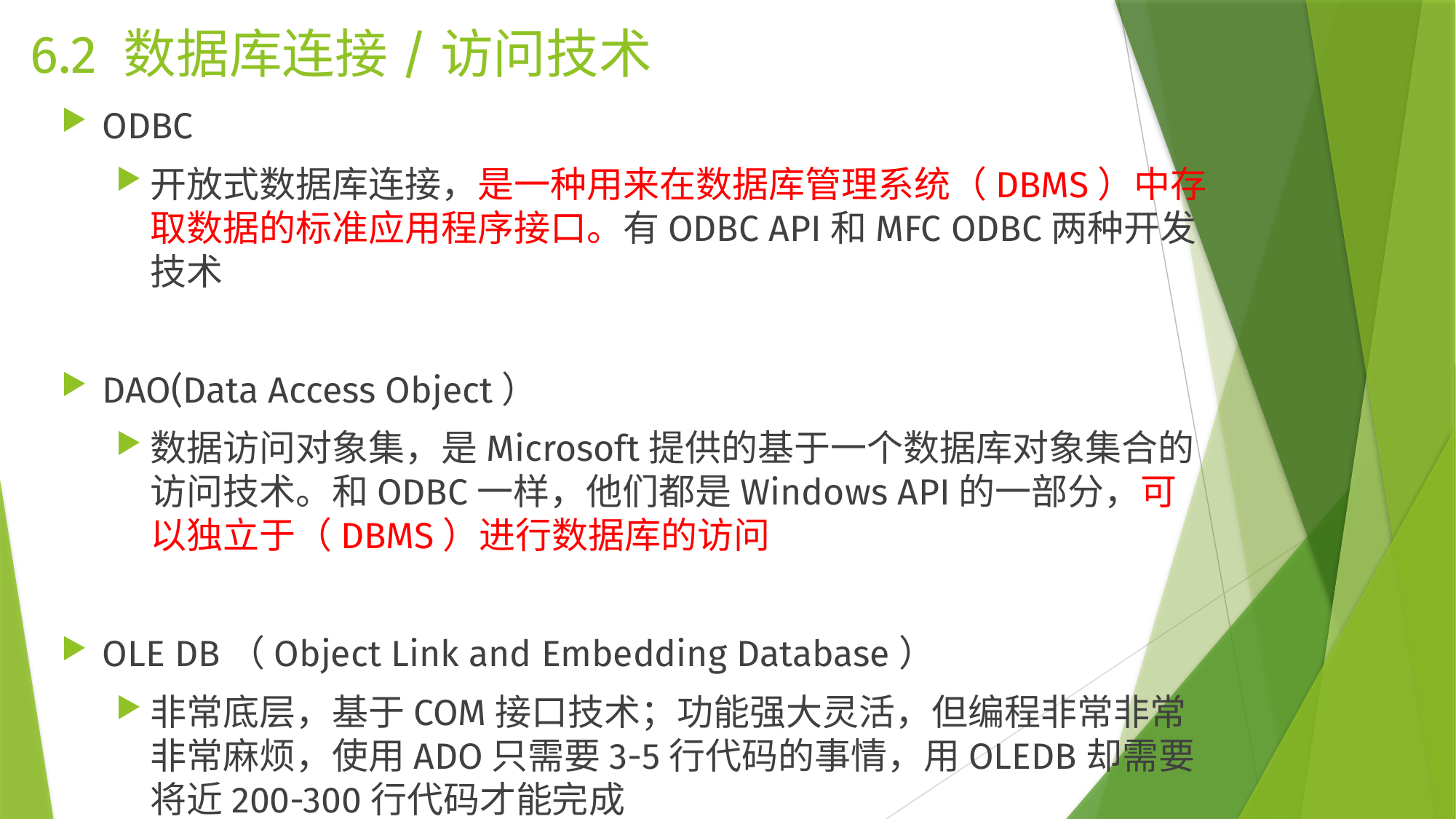

# 6.2 数据库连接/访问技术
ODBC
开放式数据库连接，是一种用来在数据库管理系统（DBMS）中存取数据的标准应用程序接口。有ODBC API和MFC ODBC两种开发技术

DAO(Data Access Object）
数据访问对象集，是Microsoft提供的基于一个数据库对象集合的访问技术。和ODBC一样，他们都是Windows API的一部分，可以独立于（DBMS）进行数据库的访问

OLE DB（Object Link and Embedding Database）
非常底层，基于COM接口技术；功能强大灵活，但编程非常非常非常麻烦，使用ADO只需要3-5行代码的事情，用OLEDB却需要将近200-300行代码才能完成